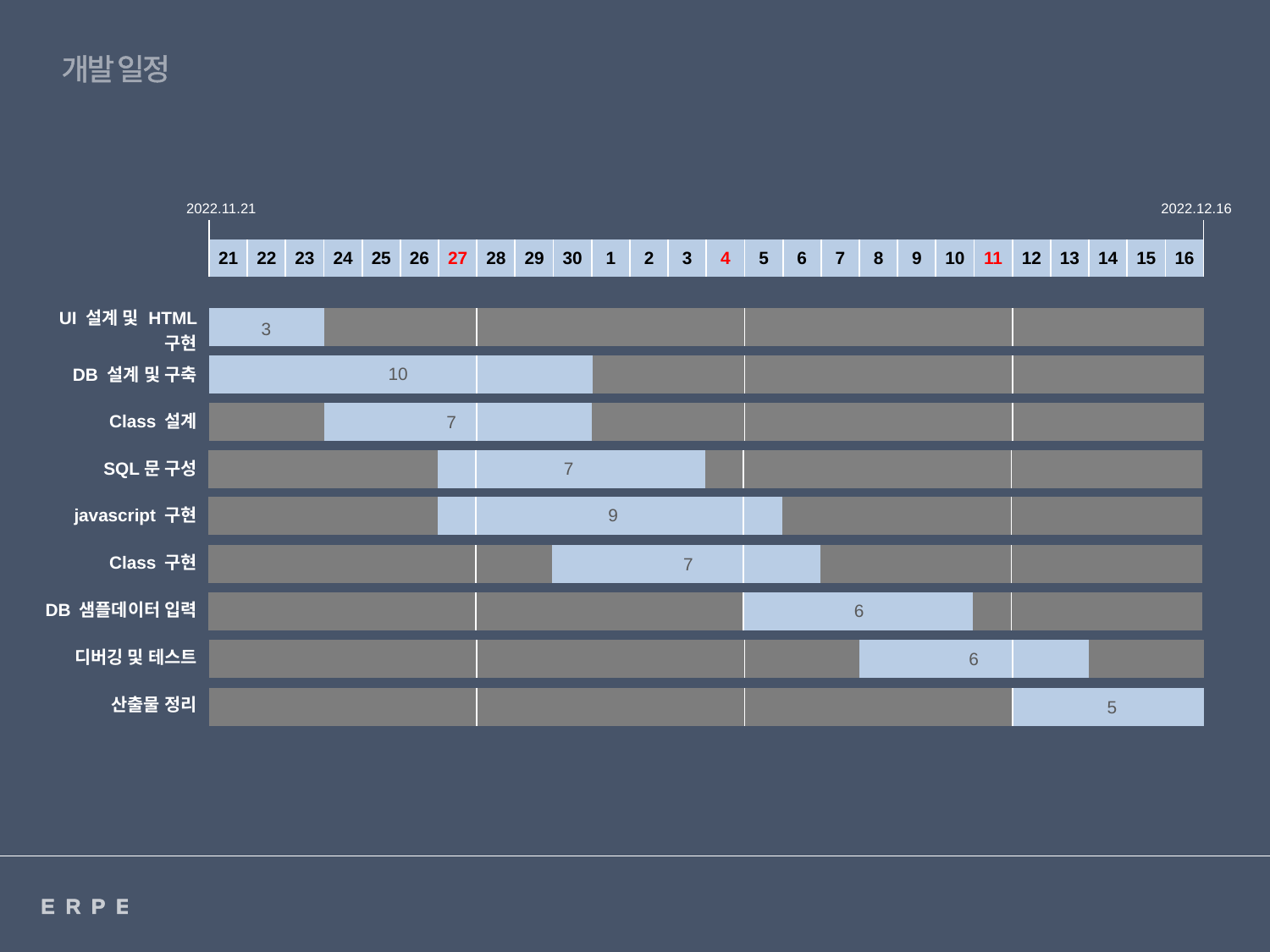

개발 일정
2022.12.16
2022.11.21
|  |  |
| --- | --- |
| 21 | 22 | 23 | 24 | 25 | 26 | 27 | 28 | 29 | 30 | 1 | 2 | 3 | 4 | 5 | 6 | 7 | 8 | 9 | 10 | 11 | 12 | 13 | 14 | 15 | 16 |
| --- | --- | --- | --- | --- | --- | --- | --- | --- | --- | --- | --- | --- | --- | --- | --- | --- | --- | --- | --- | --- | --- | --- | --- | --- | --- |
| UI 설계 및 HTML 구현 |
| --- |
| DB 설계 및 구축 |
| Class 설계 |
| SQL문 구성 |
| javascript 구현 |
| Class 구현 |
| DB 샘플데이터 입력 |
| 디버깅 및 테스트 |
| 산출물 정리 |
|  |  |  |  |  |
| --- | --- | --- | --- | --- |
3
|  |  |  |  |  |  |  |  |  |  |  |  |  |
| --- | --- | --- | --- | --- | --- | --- | --- | --- | --- | --- | --- | --- |
10
|  |  |  |  |  |  |  |  |  |  |  |  |  |  |  |  |  |  |  |  |  |  |  |  |
| --- | --- | --- | --- | --- | --- | --- | --- | --- | --- | --- | --- | --- | --- | --- | --- | --- | --- | --- | --- | --- | --- | --- | --- |
7
|  |  |  |  |  |  |  |  |  |  |  |  |  |  |  |  |  |  |  |  |  |
| --- | --- | --- | --- | --- | --- | --- | --- | --- | --- | --- | --- | --- | --- | --- | --- | --- | --- | --- | --- | --- |
7
|  |  |  |  |  |  |  |  |  |  |  |  |  |  |  |  |  |  |  |  |  |
| --- | --- | --- | --- | --- | --- | --- | --- | --- | --- | --- | --- | --- | --- | --- | --- | --- | --- | --- | --- | --- |
9
|  |  |  |  |  |  |  |  |  |  |  |  |  |  |  |  |  |  |  |  |  |  |  |  |  |  |
| --- | --- | --- | --- | --- | --- | --- | --- | --- | --- | --- | --- | --- | --- | --- | --- | --- | --- | --- | --- | --- | --- | --- | --- | --- | --- |
7
|  |  |  |  |  |  |  |  |  |  |  |  |  |  |  |  |  |  |  |  |  |
| --- | --- | --- | --- | --- | --- | --- | --- | --- | --- | --- | --- | --- | --- | --- | --- | --- | --- | --- | --- | --- |
6
|  |  |  |  |  |  |  |  |  |  |  |  |  |  |  |  |  |  |  |  |  |  |  |  |
| --- | --- | --- | --- | --- | --- | --- | --- | --- | --- | --- | --- | --- | --- | --- | --- | --- | --- | --- | --- | --- | --- | --- | --- |
6
|  |  |  |  |  |  |  |  |  |  |  |  |  |  |  |  |  |  |  |  |  |  |
| --- | --- | --- | --- | --- | --- | --- | --- | --- | --- | --- | --- | --- | --- | --- | --- | --- | --- | --- | --- | --- | --- |
5

ERPERP